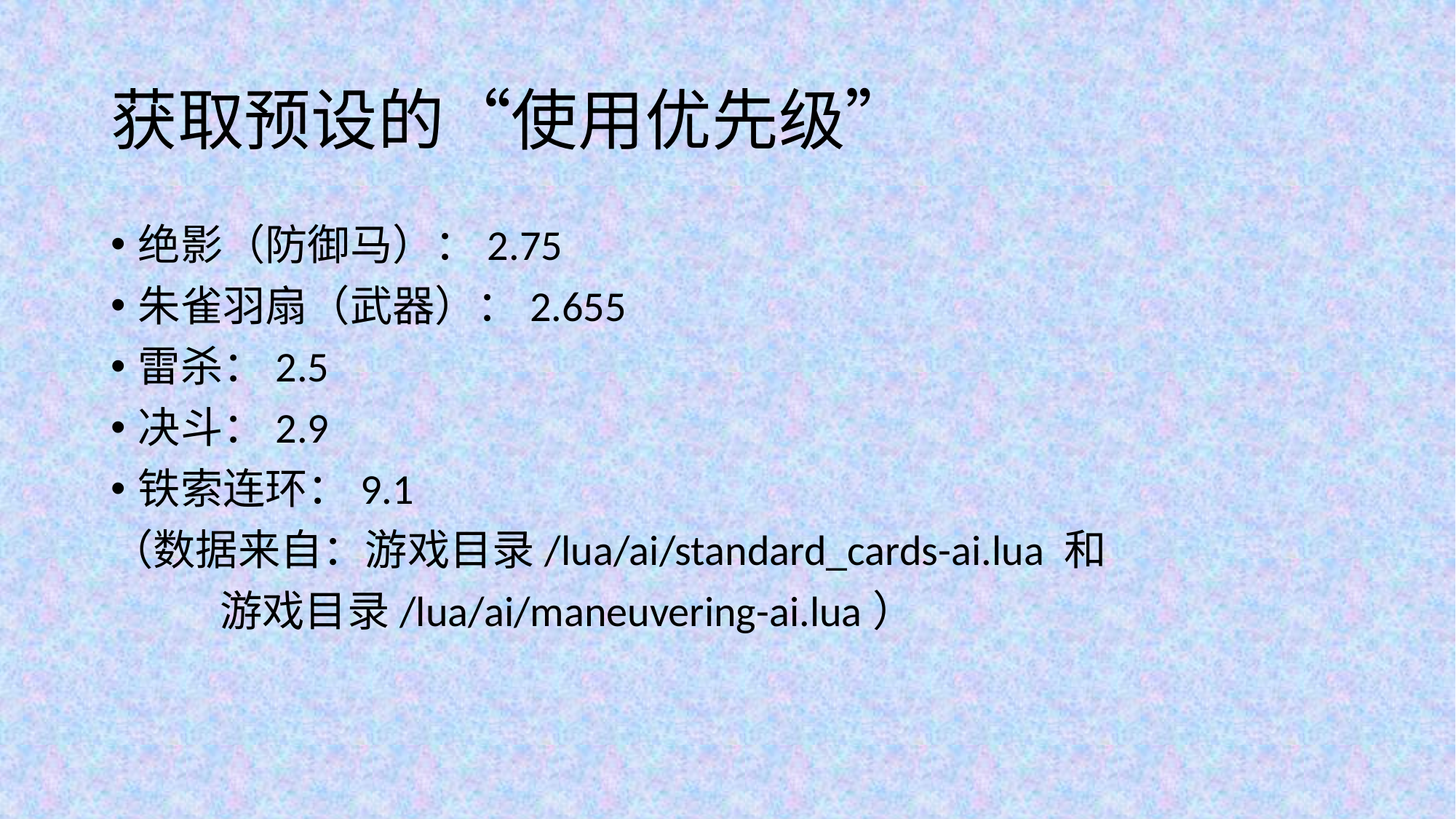

# 获取预设的“使用优先级”
绝影（防御马）：2.75
朱雀羽扇（武器）：2.655
雷杀：2.5
决斗：2.9
铁索连环：9.1
（数据来自：游戏目录/lua/ai/standard_cards-ai.lua 和
	游戏目录/lua/ai/maneuvering-ai.lua）